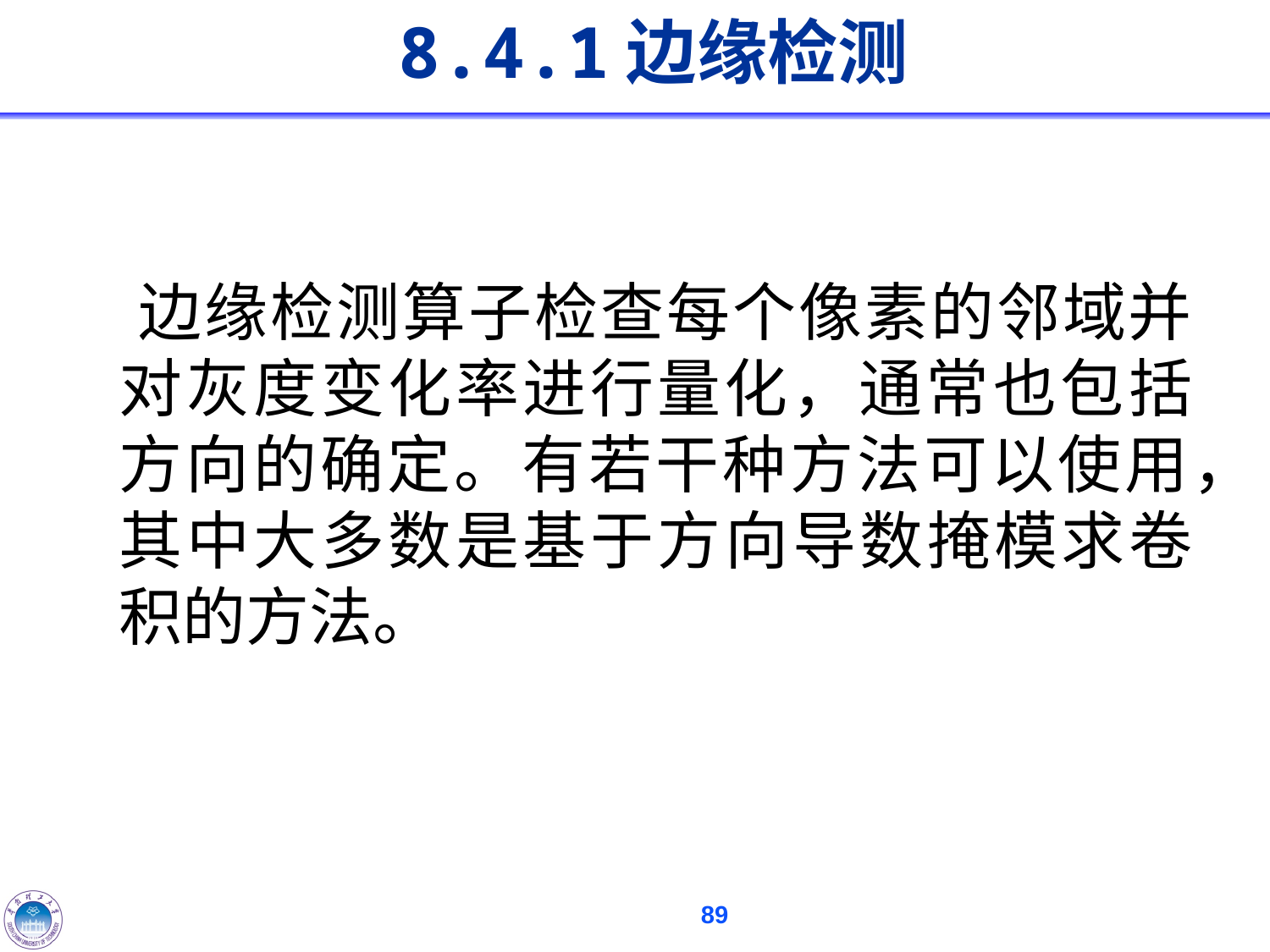

# 8.4.1边缘检测
  边缘检测算子检查每个像素的邻域并对灰度变化率进行量化，通常也包括方向的确定。有若干种方法可以使用，其中大多数是基于方向导数掩模求卷积的方法。